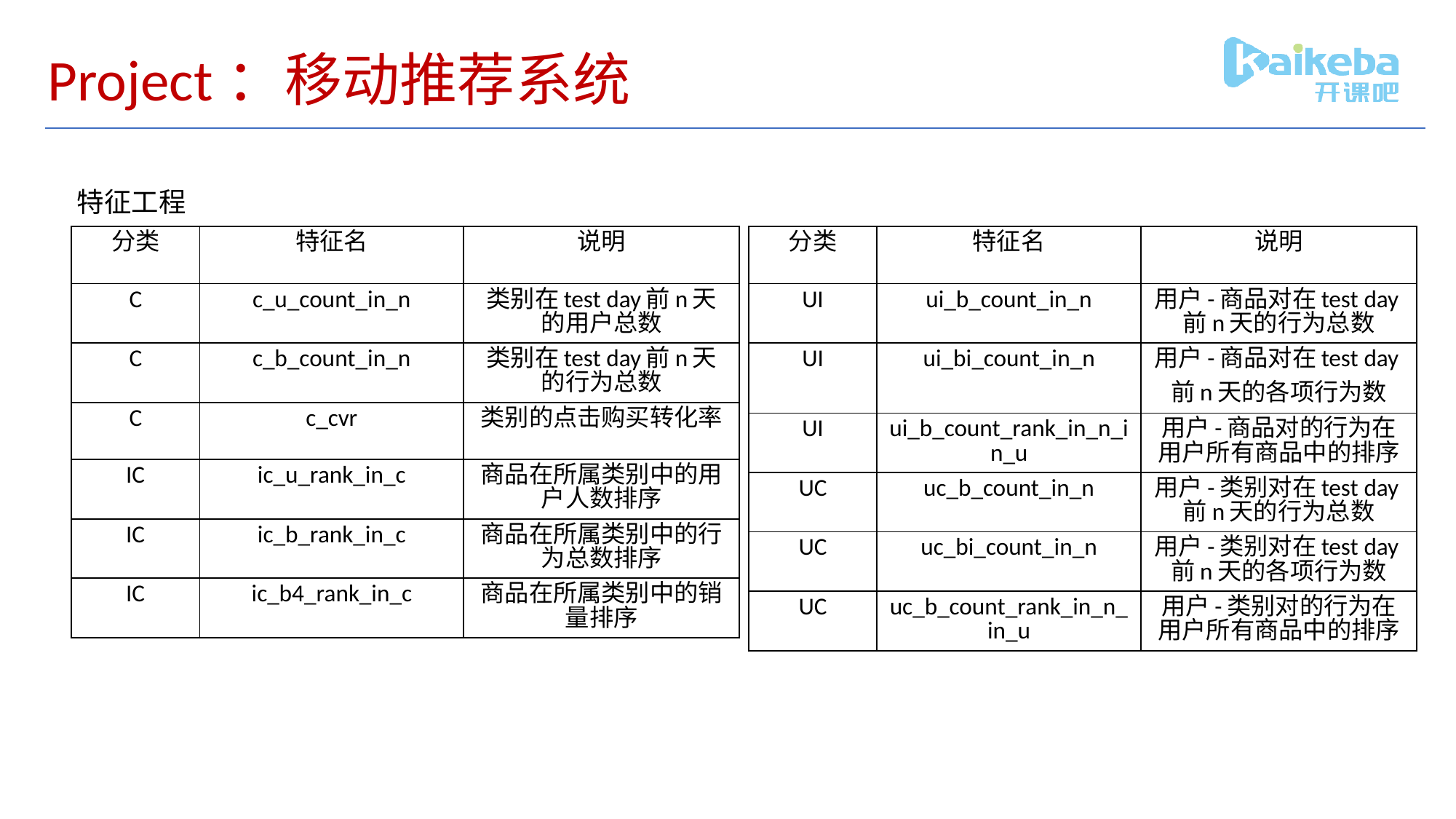

# Project：移动推荐系统
特征工程

| 分类 | 特征名 | 说明 |
| --- | --- | --- |
| C | c\_u\_count\_in\_n | 类别在test day前n天的用户总数 |
| C | c\_b\_count\_in\_n | 类别在test day前n天的行为总数 |
| C | c\_cvr | 类别的点击购买转化率 |
| IC | ic\_u\_rank\_in\_c | 商品在所属类别中的用户人数排序 |
| IC | ic\_b\_rank\_in\_c | 商品在所属类别中的行为总数排序 |
| IC | ic\_b4\_rank\_in\_c | 商品在所属类别中的销量排序 |
| 分类 | 特征名 | 说明 |
| --- | --- | --- |
| UI | ui\_b\_count\_in\_n | 用户-商品对在test day前n天的行为总数 |
| UI | ui\_bi\_count\_in\_n | 用户-商品对在test day前n天的各项行为数 |
| UI | ui\_b\_count\_rank\_in\_n\_in\_u | 用户-商品对的行为在用户所有商品中的排序 |
| UC | uc\_b\_count\_in\_n | 用户-类别对在test day前n天的行为总数 |
| UC | uc\_bi\_count\_in\_n | 用户-类别对在test day前n天的各项行为数 |
| UC | uc\_b\_count\_rank\_in\_n\_in\_u | 用户-类别对的行为在用户所有商品中的排序 |